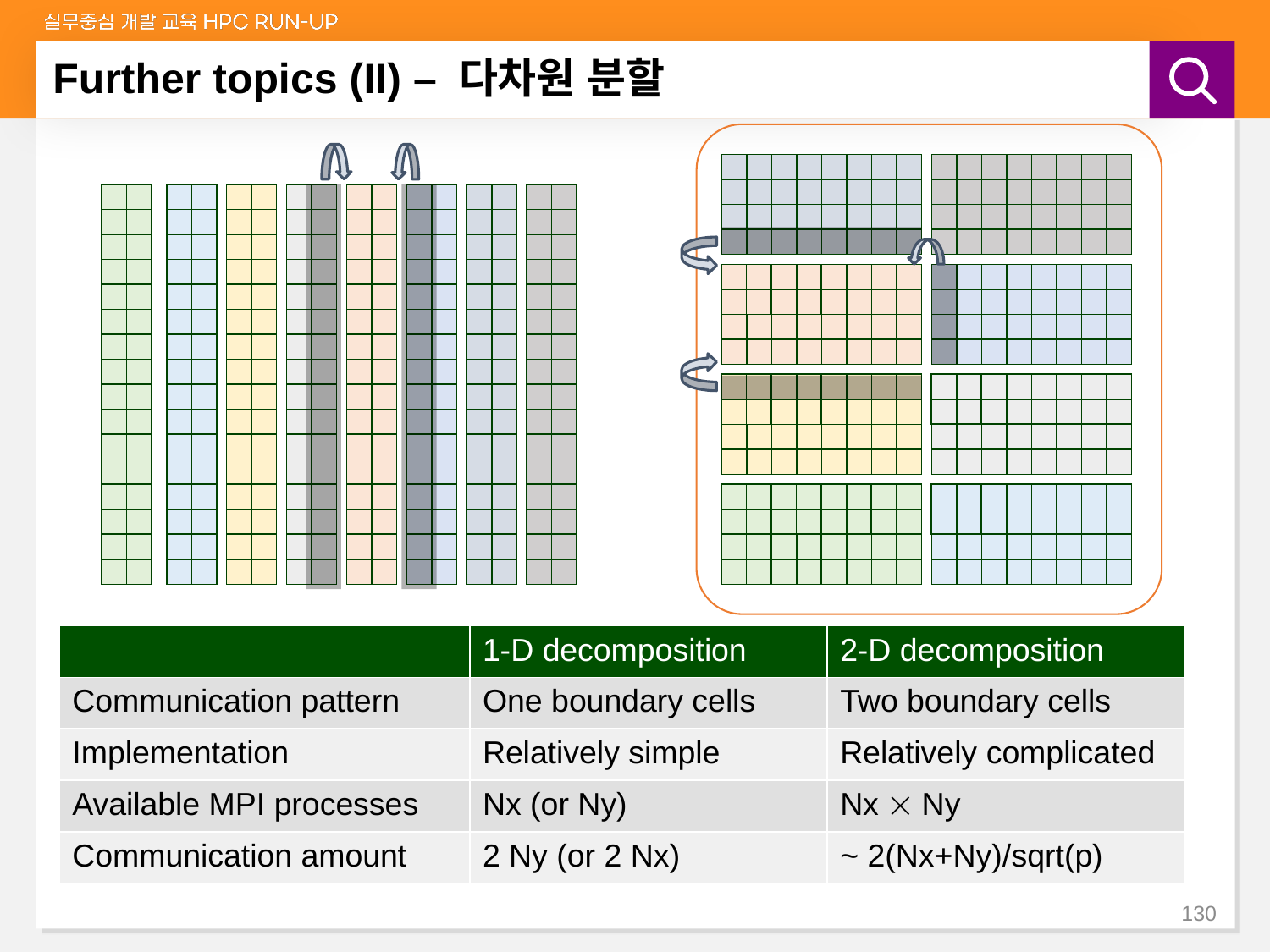

# Further topics (II) – 다차원 분할

|  | 1-D decomposition | 2-D decomposition |
| --- | --- | --- |
| Communication pattern | One boundary cells | Two boundary cells |
| Implementation | Relatively simple | Relatively complicated |
| Available MPI processes | Nx (or Ny) | Nx × Ny |
| Communication amount | 2 Ny (or 2 Nx) | ~ 2(Nx+Ny)/sqrt(p) |
2-directional decomposition
130